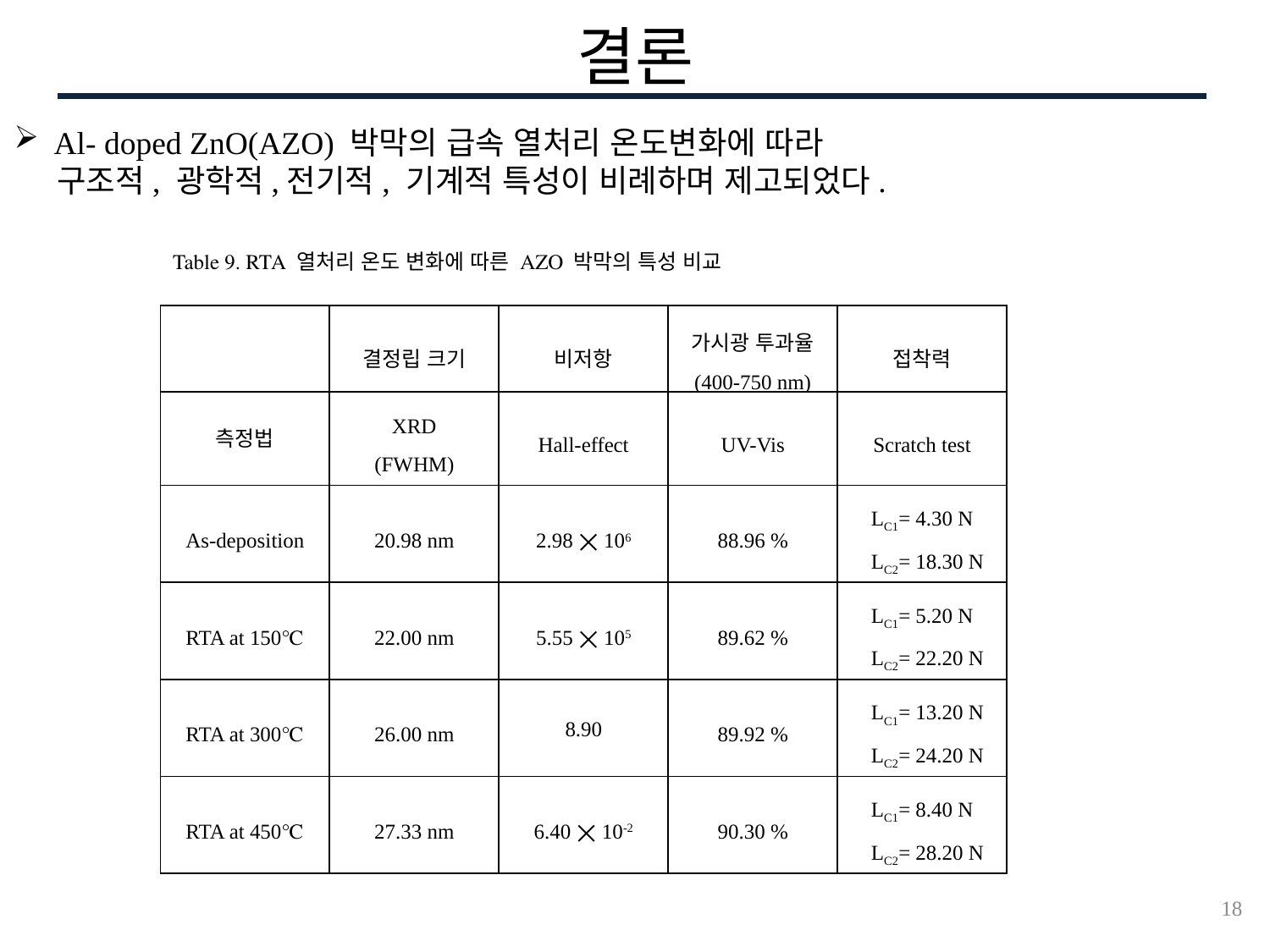

결론
Al- doped ZnO(AZO) 박막의 급속 열처리 온도변화에 따라
    구조적, 광학적,전기적, 기계적 특성이 비례하며 제고되었다.

Table 9. RTA 열처리 온도 변화에 따른 AZO 박막의 특성 비교
|  | 결정립 크기 | 비저항 | 가시광 투과율 (400-750 nm) | 접착력 |
| --- | --- | --- | --- | --- |
| 측정법 | XRD (FWHM) | Hall-effect | UV-Vis | Scratch test |
| As-deposition | 20.98 nm | 2.98 ⨉ 106 | 88.96 % | LC1= 4.30 N LC2= 18.30 N |
| RTA at 150℃ | 22.00 nm | 5.55 ⨉ 105 | 89.62 % | LC1= 5.20 N LC2= 22.20 N |
| RTA at 300℃ | 26.00 nm | 8.90 | 89.92 % | LC1= 13.20 N LC2= 24.20 N |
| RTA at 450℃ | 27.33 nm | 6.40 ⨉ 10-2 | 90.30 % | LC1= 8.40 N LC2= 28.20 N |
18